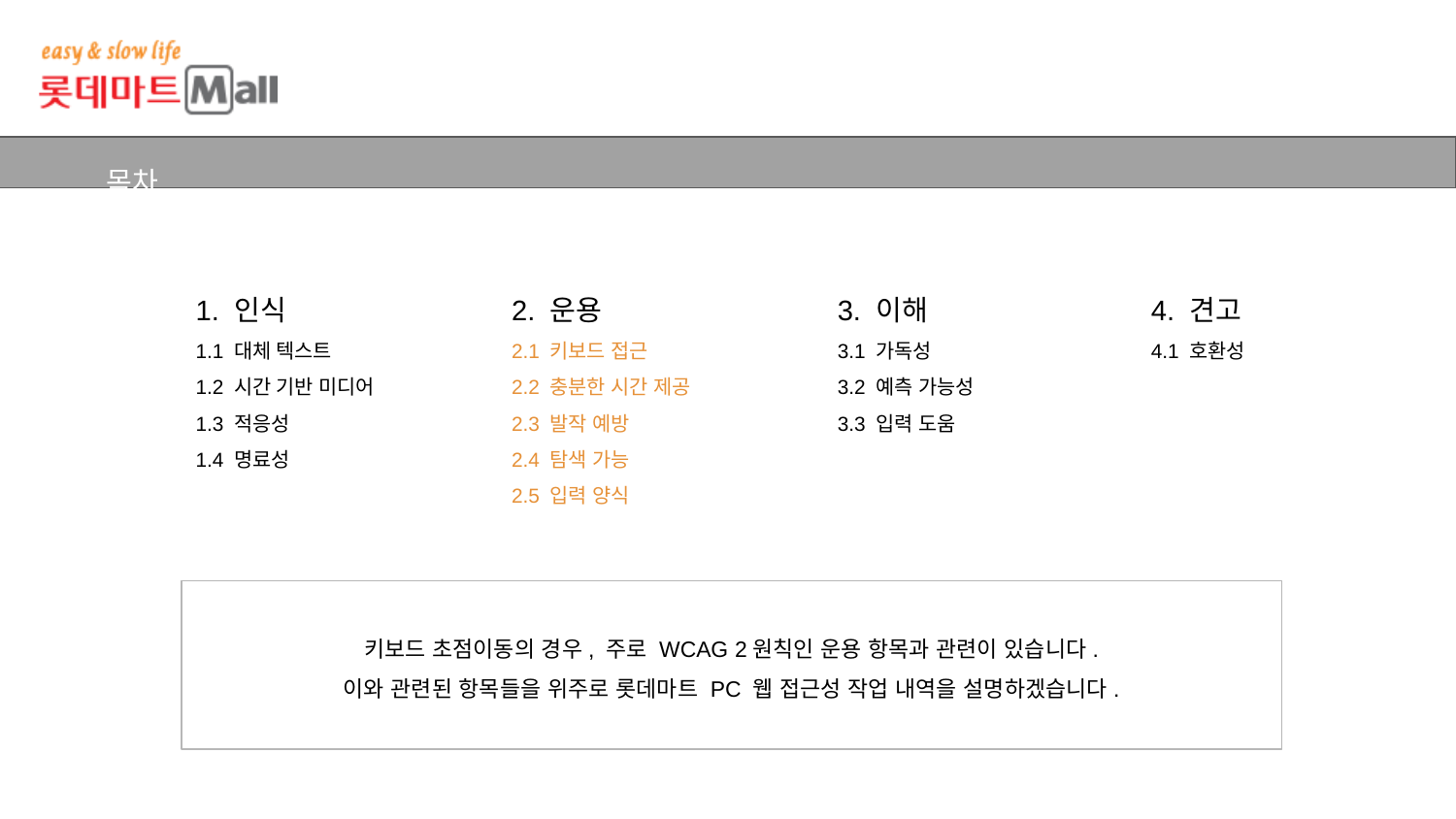

목차
1. 인식
1.1 대체 텍스트
1.2 시간 기반 미디어
1.3 적응성
1.4 명료성

2. 운용
2.1 키보드 접근
2.2 충분한 시간 제공
2.3 발작 예방
2.4 탐색 가능
2.5 입력 양식

3. 이해
3.1 가독성
3.2 예측 가능성
3.3 입력 도움
4. 견고
4.1 호환성​

키보드 초점이동의 경우, 주로 WCAG 2원칙인 운용 항목과 관련이 있습니다.
이와 관련된 항목들을 위주로 롯데마트 PC 웹 접근성 작업 내역을 설명하겠습니다.